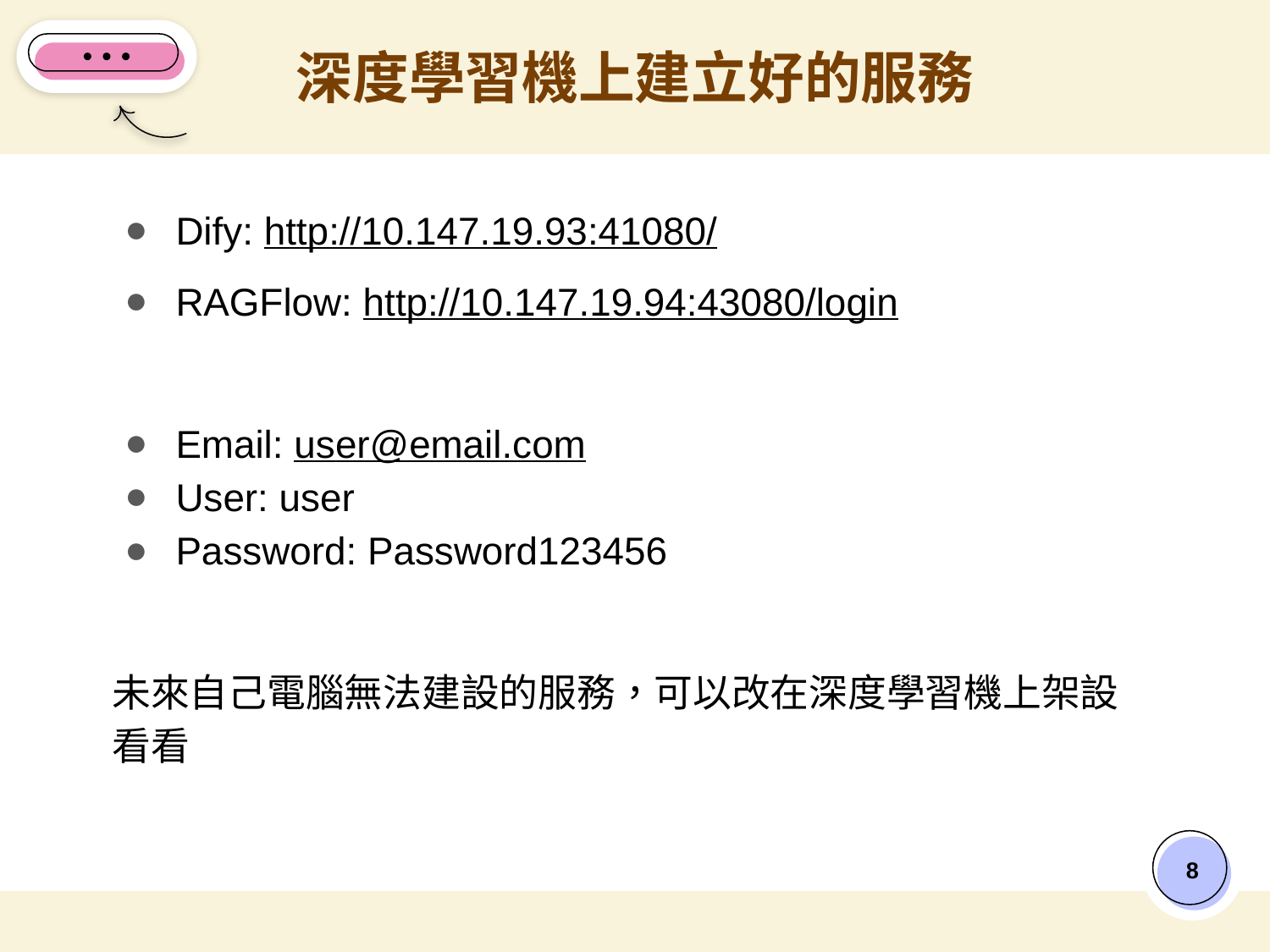

# 深度學習機上建立好的服務
Dify: http://10.147.19.93:41080/
RAGFlow: http://10.147.19.94:43080/login

Email: user@email.com
User: user
Password: Password123456

未來自己電腦無法建設的服務，可以改在深度學習機上架設看看
8